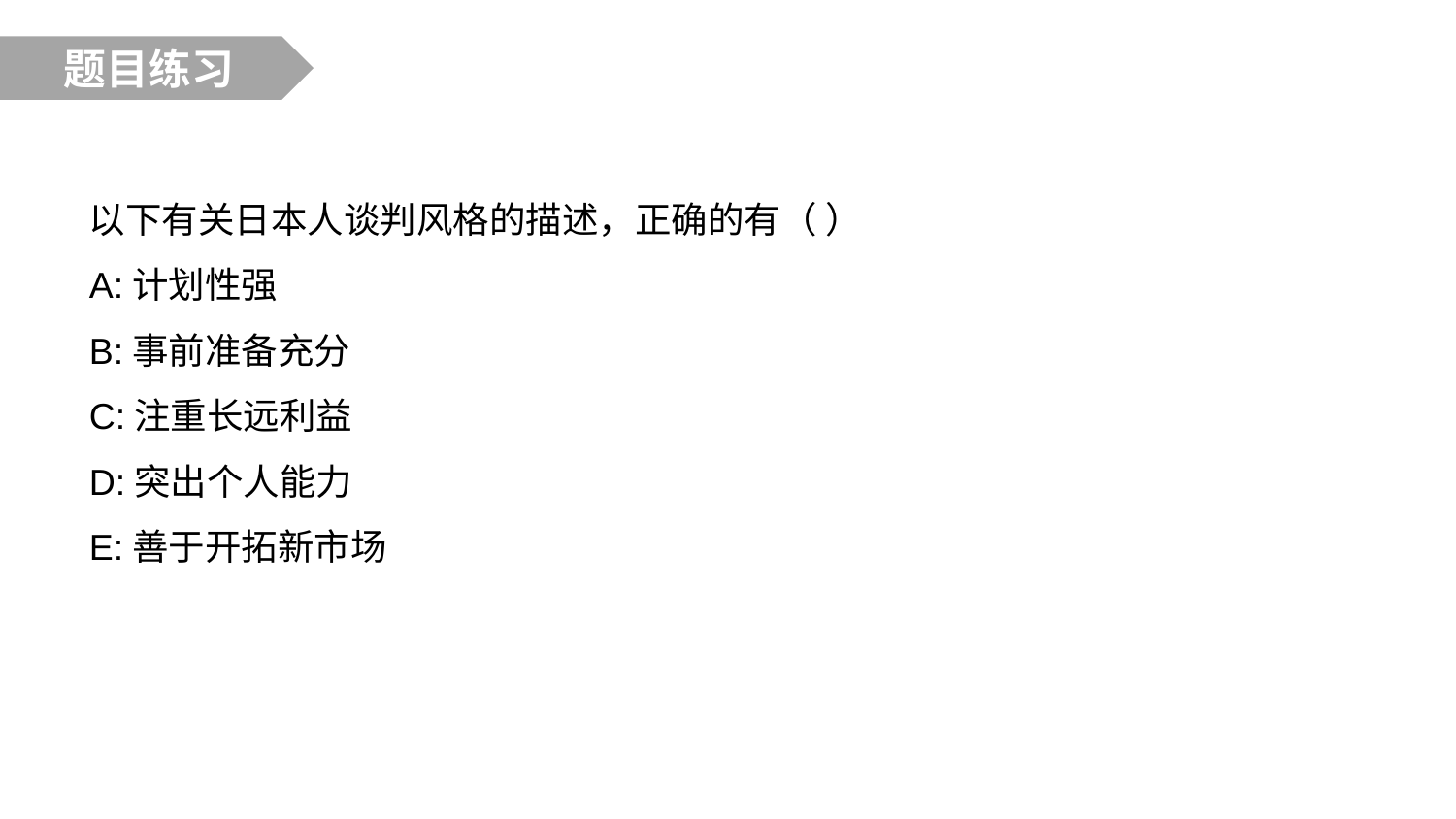

题目练习
以下有关日本人谈判风格的描述，正确的有（ ）
A:计划性强
B:事前准备充分
C:注重长远利益
D:突出个人能力
E:善于开拓新市场